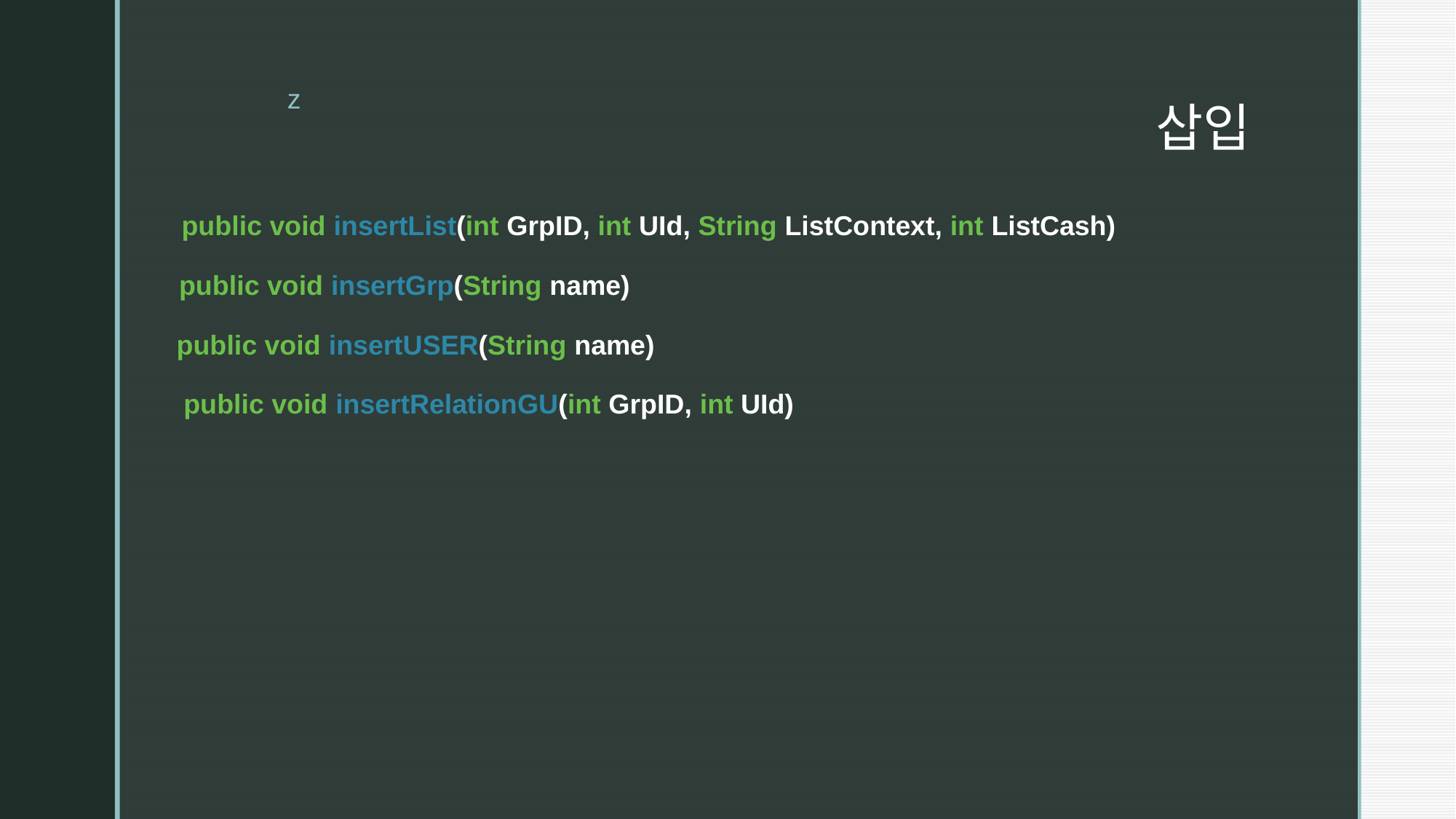

# 삽입
public void insertList(int GrpID, int UId, String ListContext, int ListCash)
public void insertGrp(String name)
public void insertUSER(String name)
public void insertRelationGU(int GrpID, int UId)